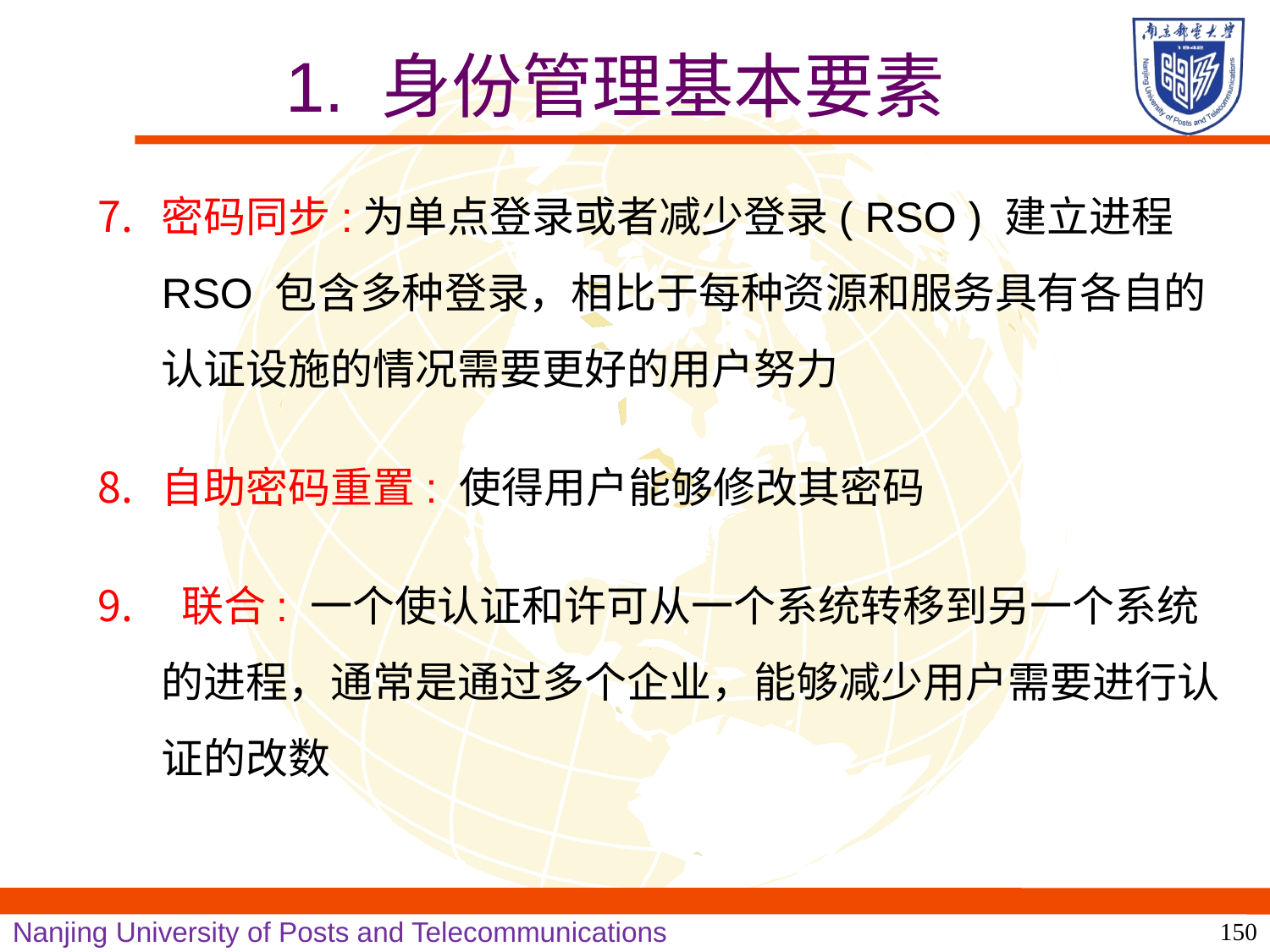

# 1. 身份管理基本要素
密码同步:为单点登录或者减少登录( RSO ) 建立进程RSO 包含多种登录，相比于每种资源和服务具有各自的认证设施的情况需要更好的用户努力
自助密码重置: 使得用户能够修改其密码
 联合: 一个使认证和许可从一个系统转移到另一个系统的进程，通常是通过多个企业，能够减少用户需要进行认证的改数
150